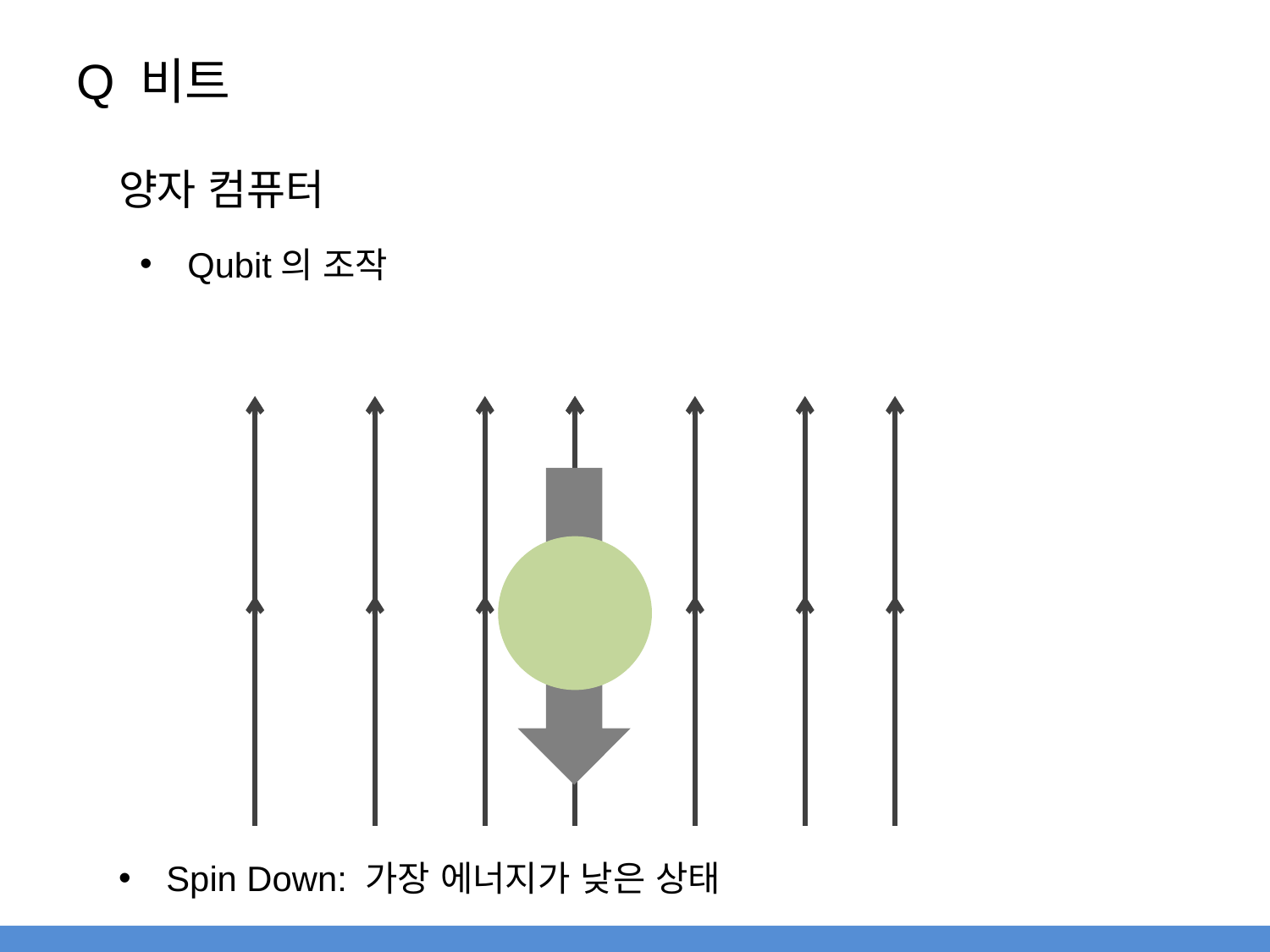

# Q 비트
양자 컴퓨터
Qubit의 조작

Spin Down: 가장 에너지가 낮은 상태